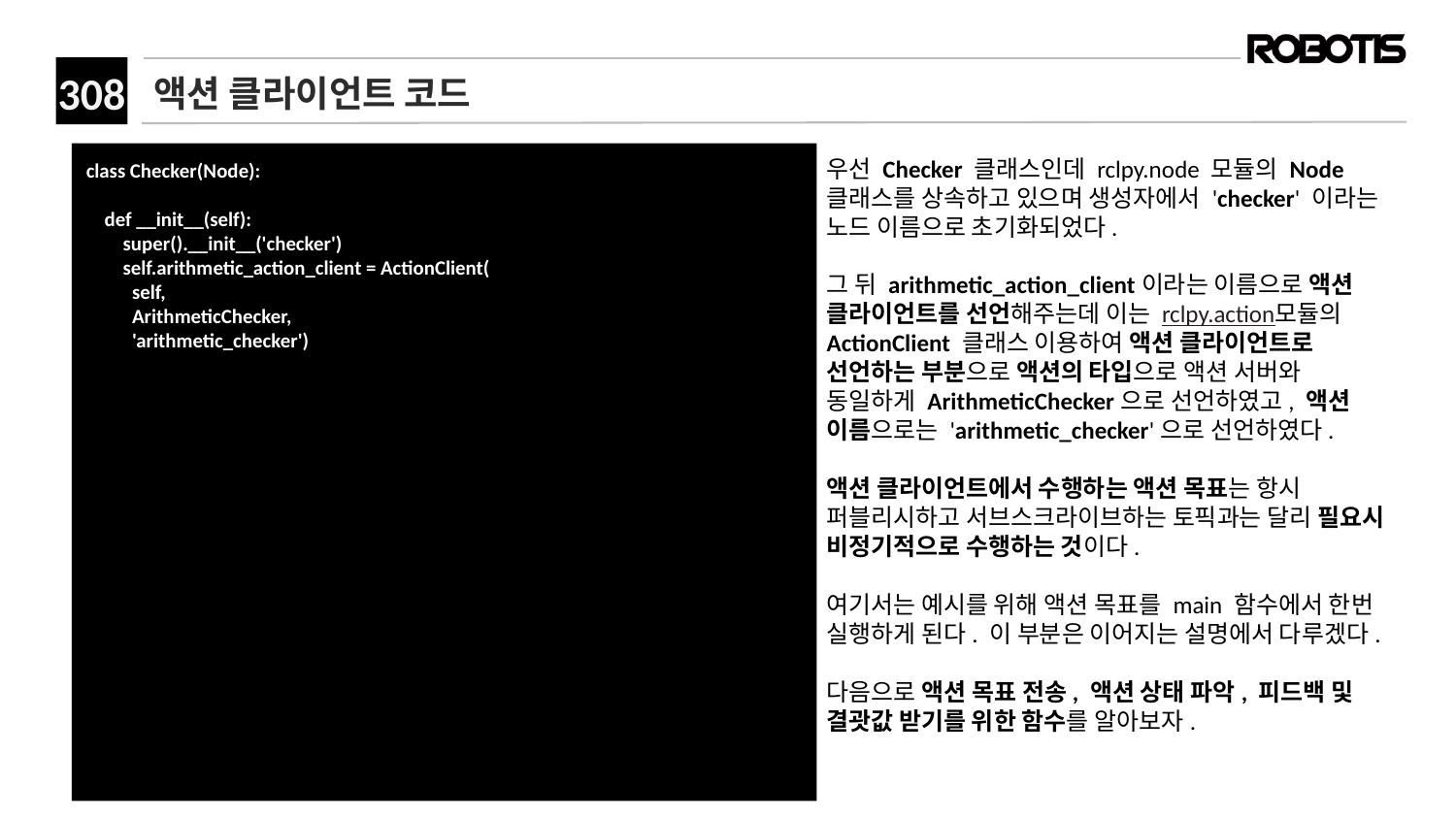

# 액션 클라이언트 코드
class Checker(Node):

    def __init__(self):
        super().__init__('checker')
        self.arithmetic_action_client = ActionClient(
          self,
          ArithmeticChecker,
          'arithmetic_checker')

우선 Checker 클래스인데 rclpy.node 모듈의 Node 클래스를 상속하고 있으며 생성자에서 'checker' 이라는 노드 이름으로 초기화되었다.

그 뒤 arithmetic_action_client이라는 이름으로 액션 클라이언트를 선언해주는데 이는 rclpy.action모듈의 ActionClient 클래스 이용하여 액션 클라이언트로 선언하는 부분으로 액션의 타입으로 액션 서버와 동일하게 ArithmeticChecker으로 선언하였고, 액션 이름으로는 'arithmetic_checker'으로 선언하였다.

액션 클라이언트에서 수행하는 액션 목표는 항시 퍼블리시하고 서브스크라이브하는 토픽과는 달리 필요시 비정기적으로 수행하는 것이다.

여기서는 예시를 위해 액션 목표를 main 함수에서 한번 실행하게 된다. 이 부분은 이어지는 설명에서 다루겠다.

다음으로 액션 목표 전송, 액션 상태 파악, 피드백 및 결괏값 받기를 위한 함수를 알아보자.